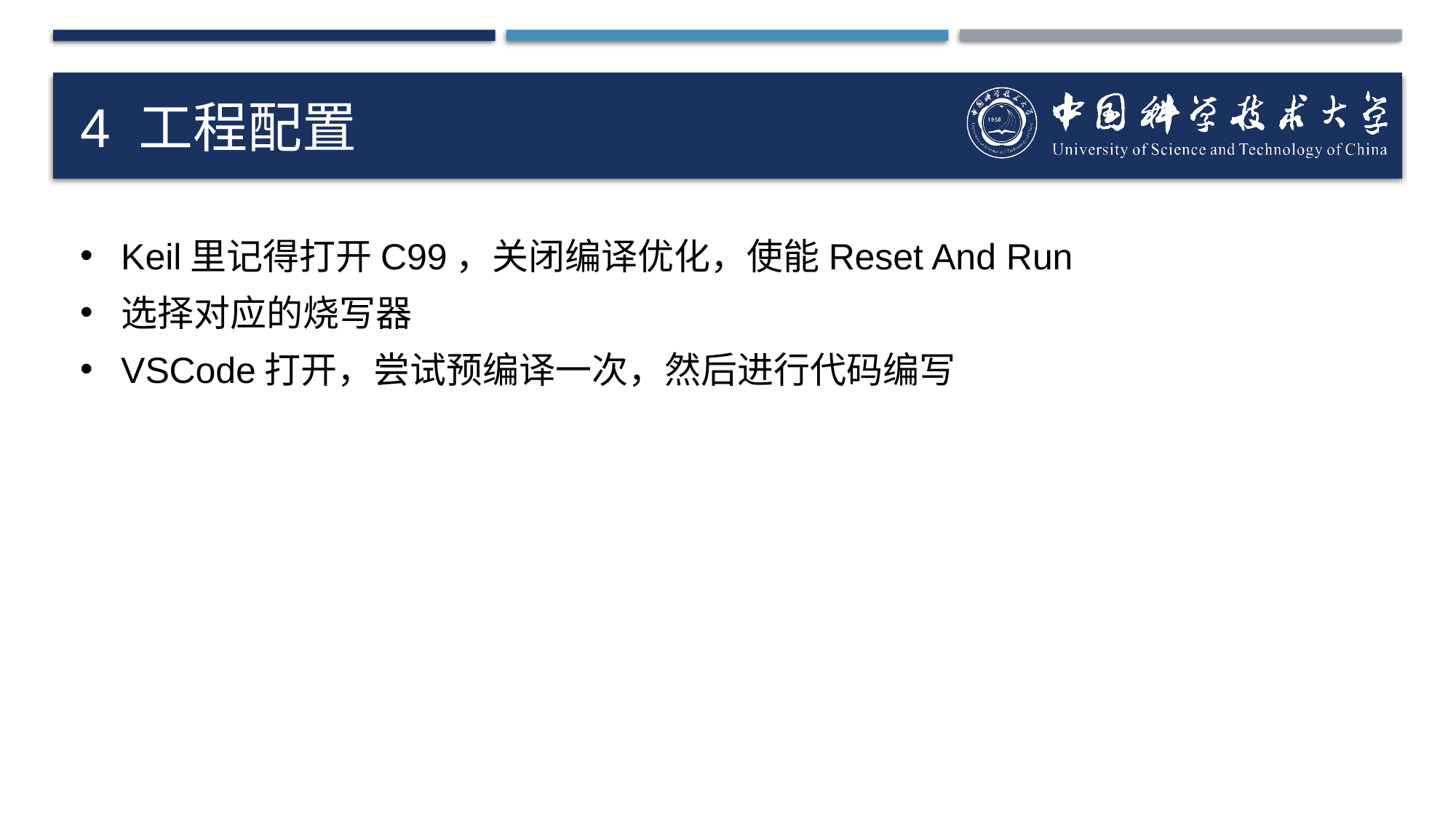

# 4 工程配置
Keil里记得打开C99，关闭编译优化，使能Reset And Run
选择对应的烧写器
VSCode打开，尝试预编译一次，然后进行代码编写